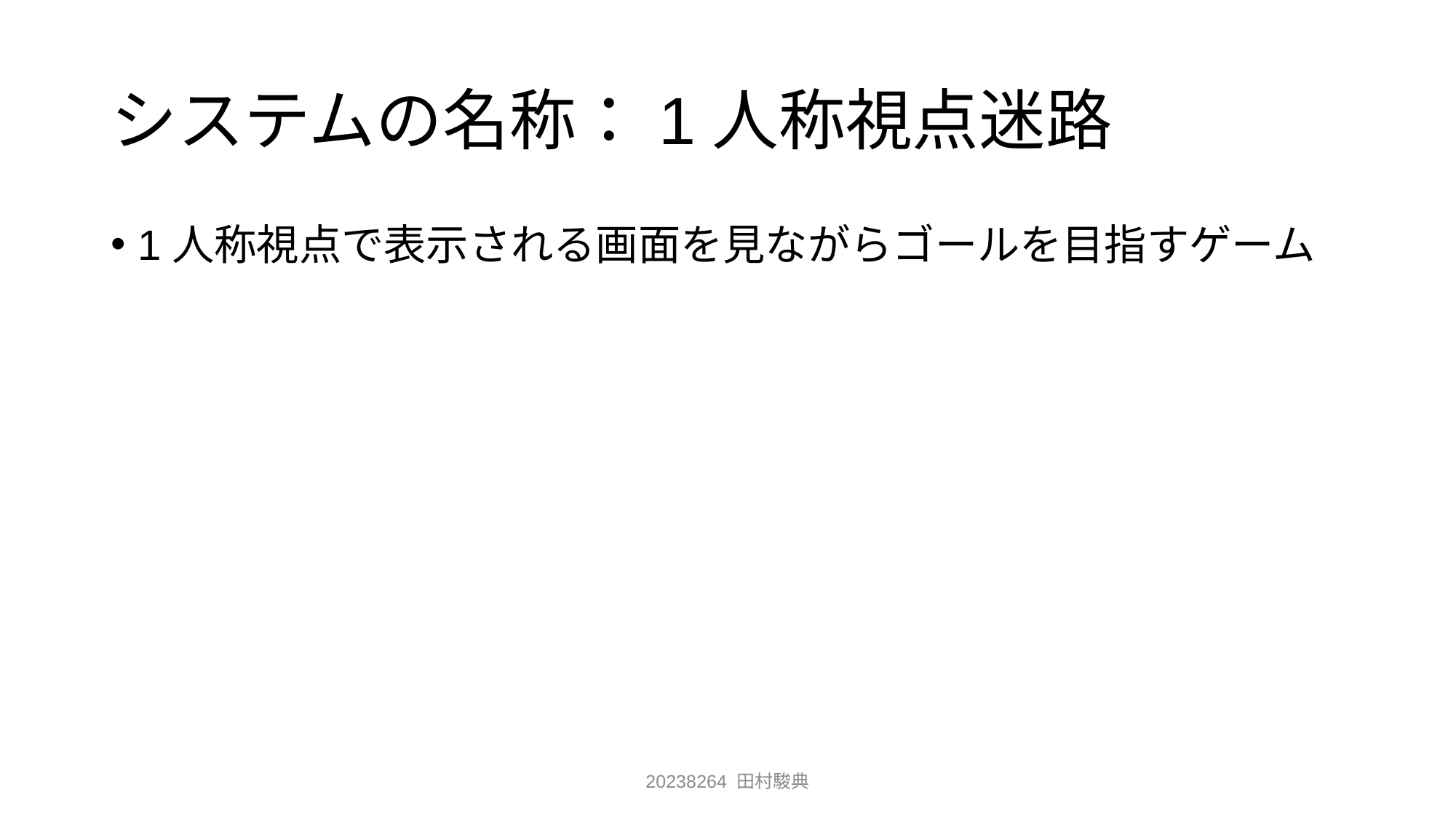

# システムの名称：1人称視点迷路
1人称視点で表示される画面を見ながらゴールを目指すゲーム
20238264 田村駿典